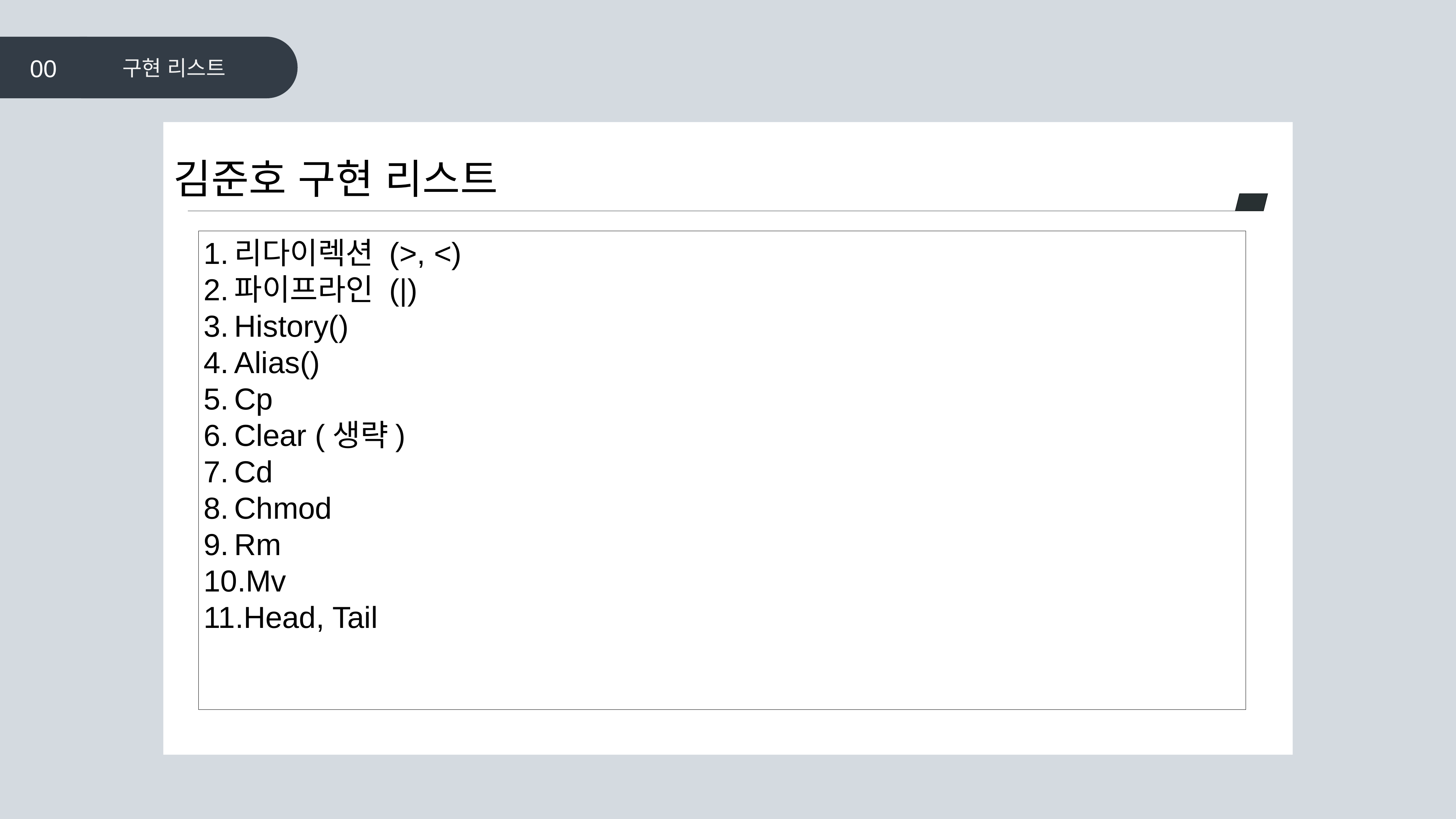

구현 리스트
00

김준호 구현 리스트

리다이렉션 (>, <)
파이프라인 (|)
History()
Alias()
Cp
Clear (생략)
Cd
Chmod
Rm
Mv
Head, Tail